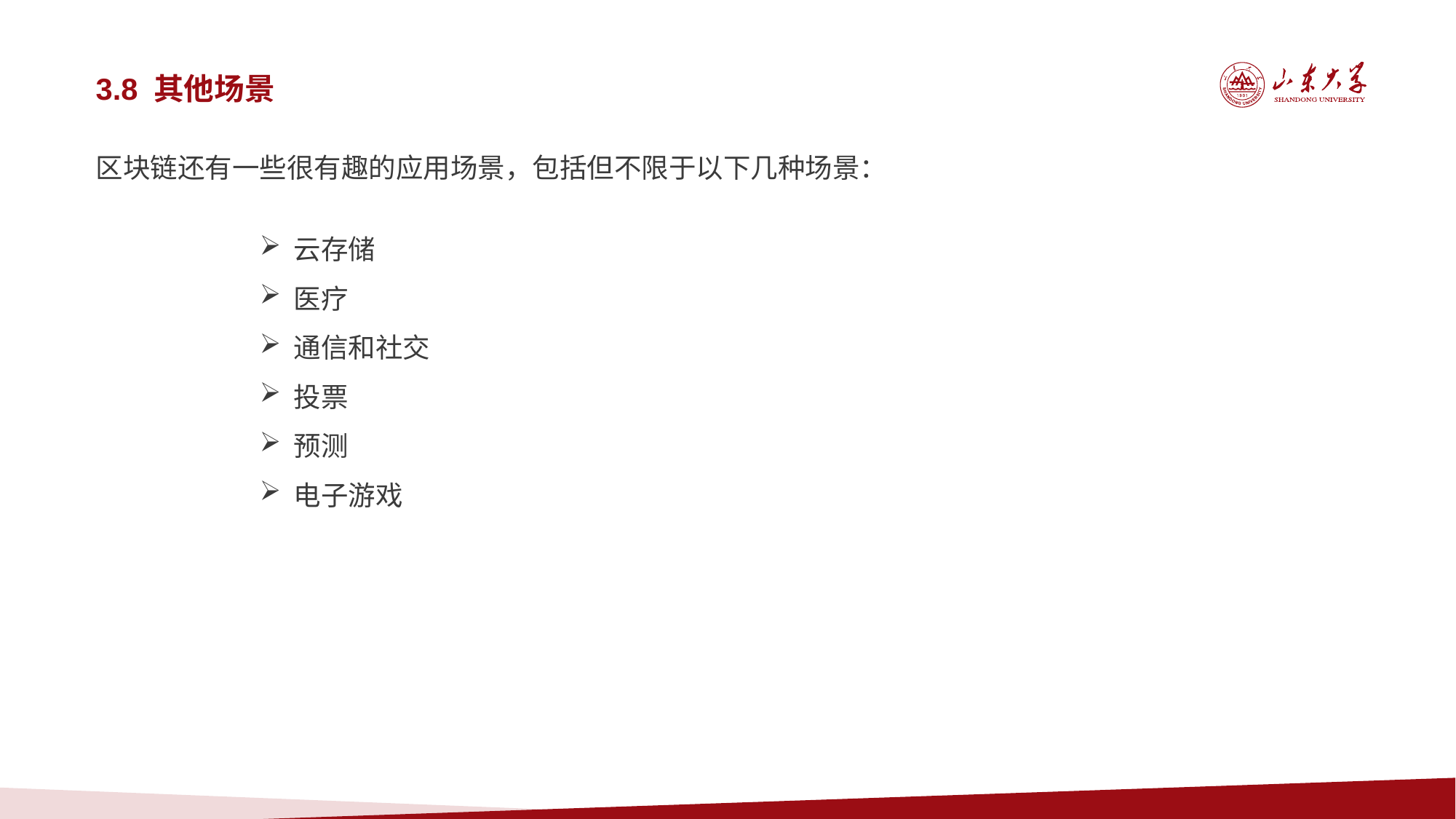

3.8 其他场景

区块链还有一些很有趣的应用场景，包括但不限于以下几种场景：
云存储
医疗
通信和社交
投票
预测
电子游戏